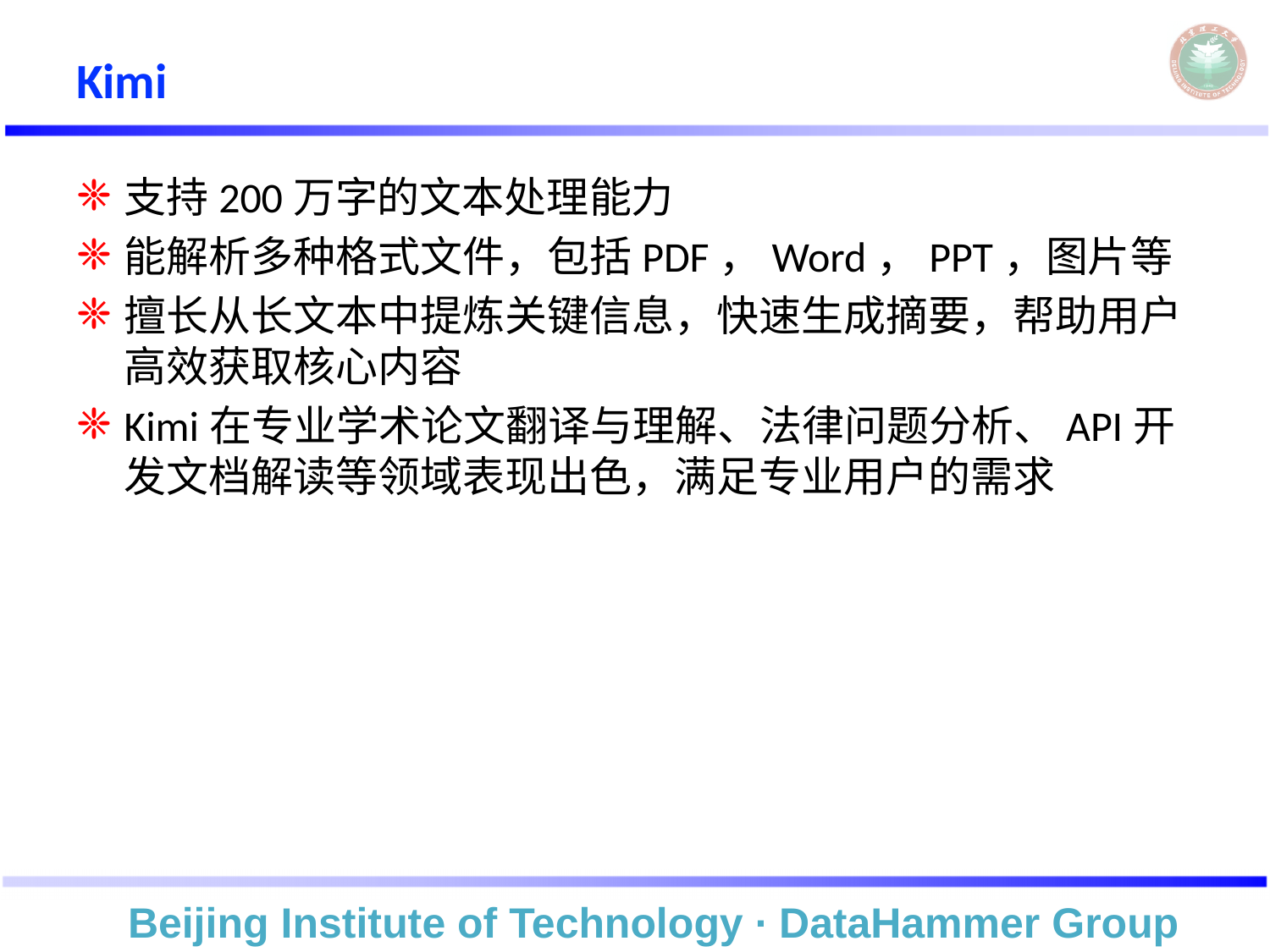

# Kimi
支持200万字的文本处理能力
能解析多种格式文件，包括PDF，Word，PPT，图片等
擅长从长文本中提炼关键信息，快速生成摘要，帮助用户高效获取核心内容
Kimi在专业学术论文翻译与理解、法律问题分析、API开发文档解读等领域表现出色，满足专业用户的需求